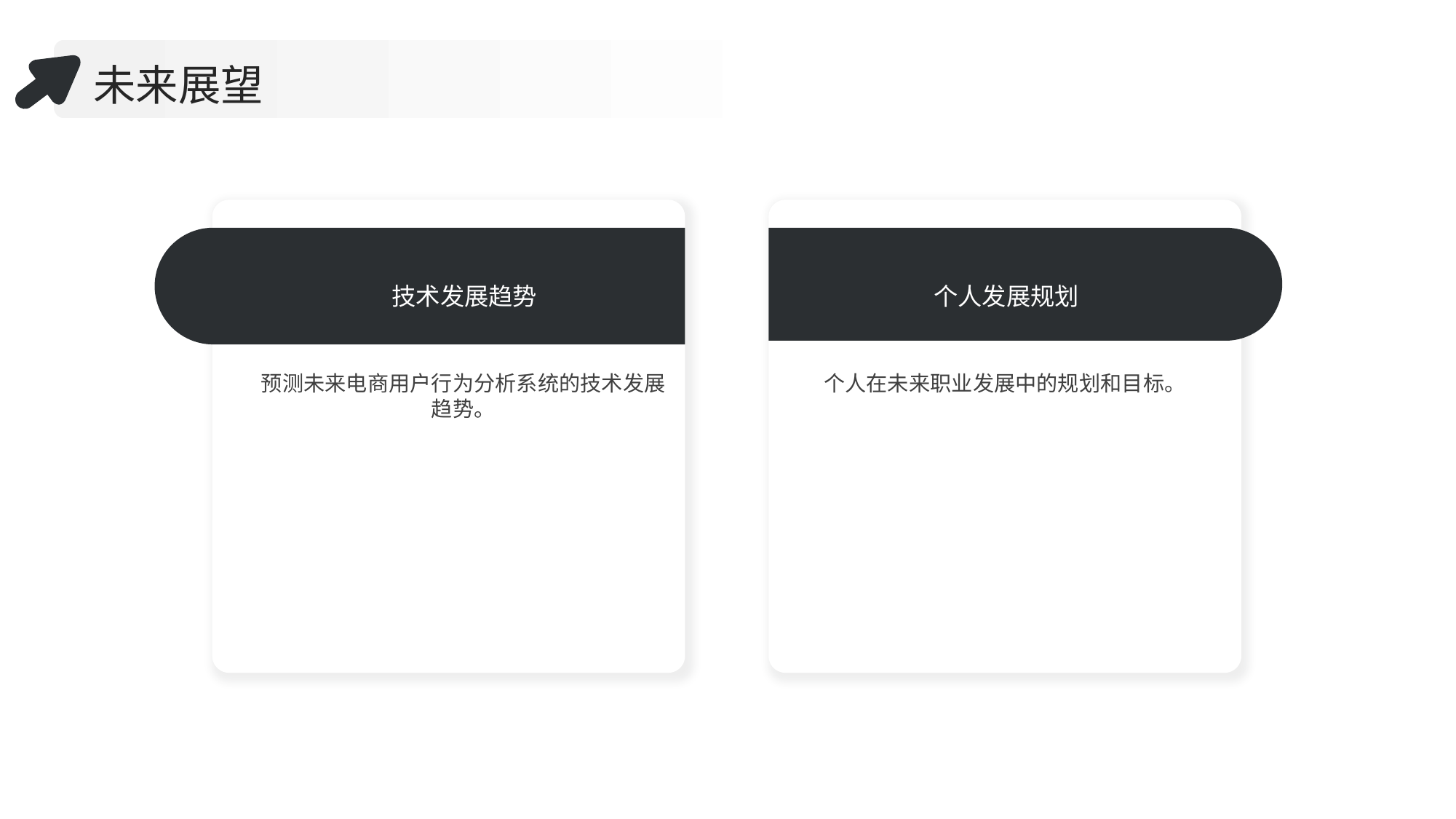

未来展望

技术发展趋势
个人发展规划
预测未来电商用户行为分析系统的技术发展趋势。
个人在未来职业发展中的规划和目标。